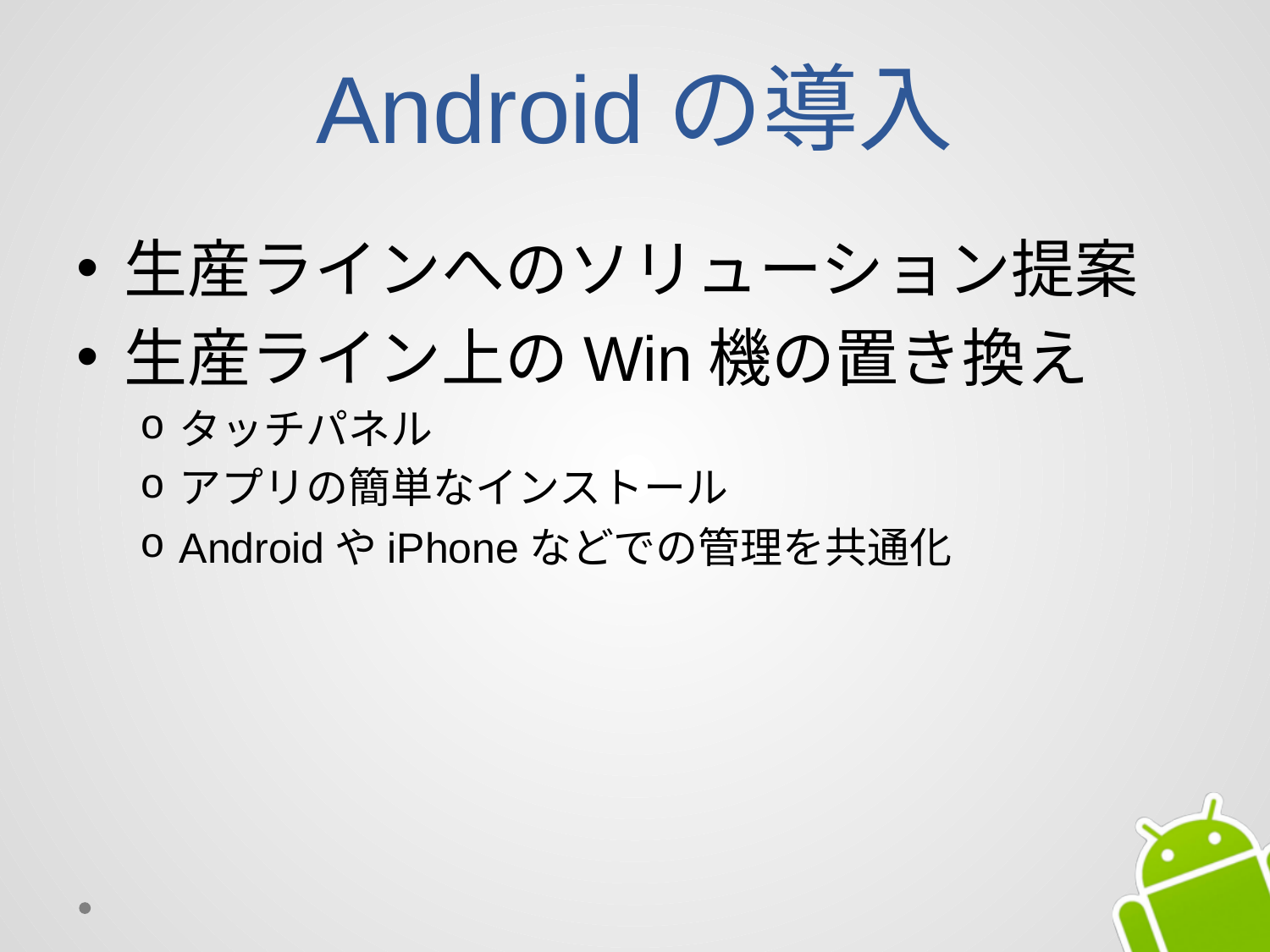

# Androidの導入
生産ラインへのソリューション提案
生産ライン上のWin機の置き換え
タッチパネル
アプリの簡単なインストール
AndroidやiPhoneなどでの管理を共通化